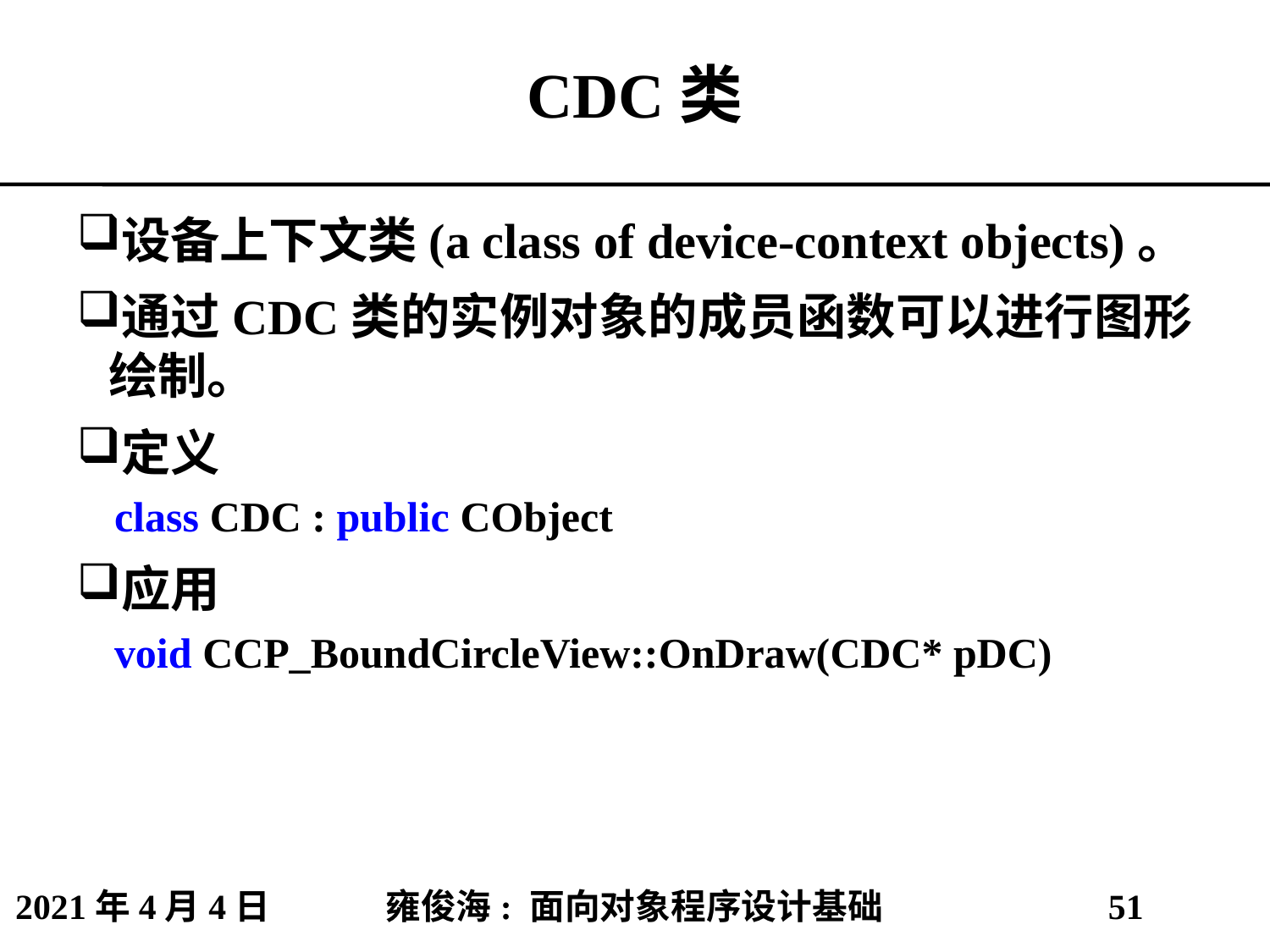

# CDC类

设备上下文类(a class of device-context objects)。
通过CDC类的实例对象的成员函数可以进行图形绘制。
定义
class CDC : public CObject
应用
void CCP_BoundCircleView::OnDraw(CDC* pDC)
2021年4月4日
雍俊海: 面向对象程序设计基础
51